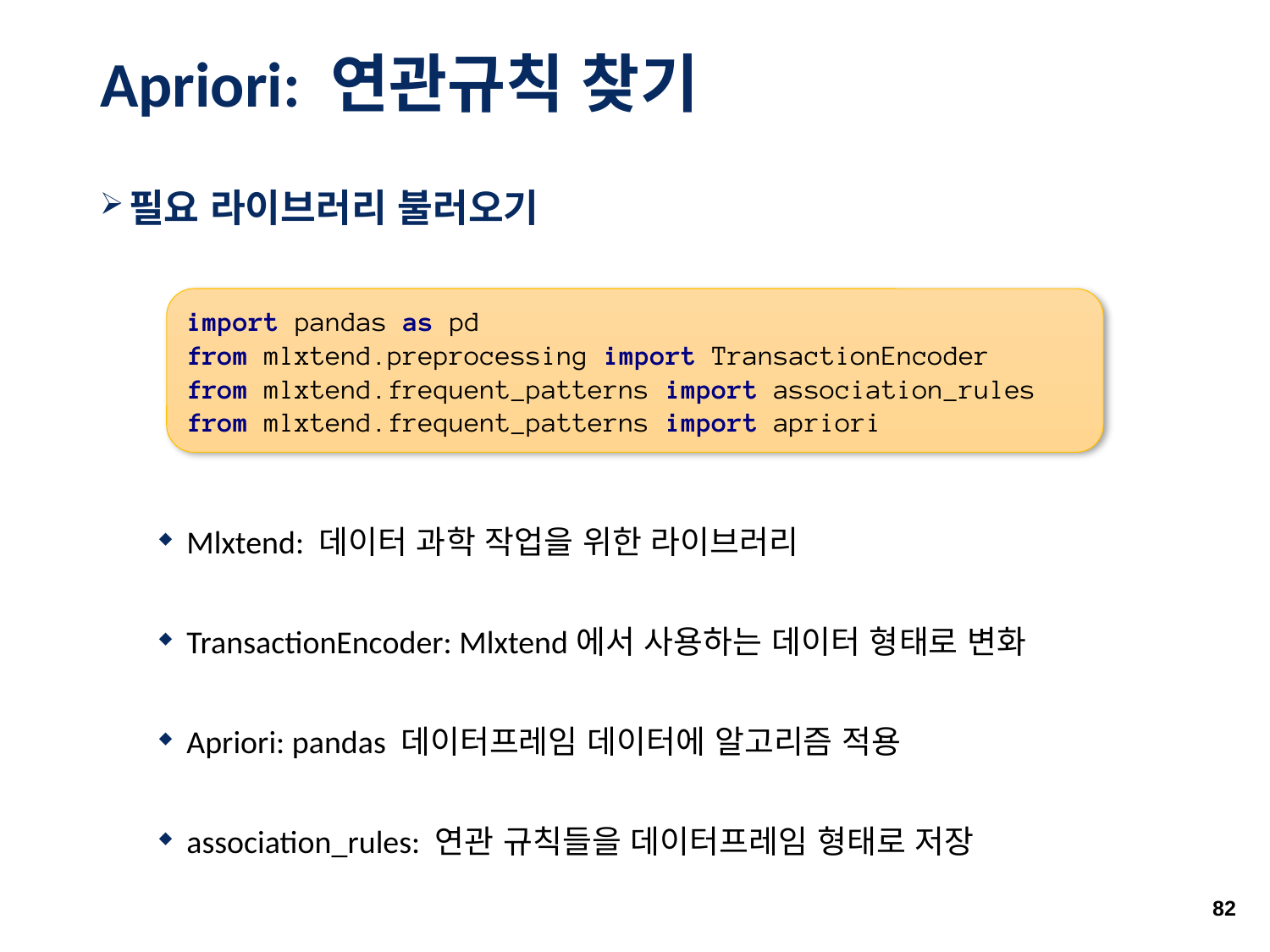

# Apriori: 연관규칙 찾기
필요 라이브러리 불러오기

Mlxtend: 데이터 과학 작업을 위한 라이브러리

TransactionEncoder: Mlxtend에서 사용하는 데이터 형태로 변화

Apriori: pandas 데이터프레임 데이터에 알고리즘 적용

association_rules: 연관 규칙들을 데이터프레임 형태로 저장
import pandas as pd
from mlxtend.preprocessing import TransactionEncoder
from mlxtend.frequent_patterns import association_rules
from mlxtend.frequent_patterns import apriori
82